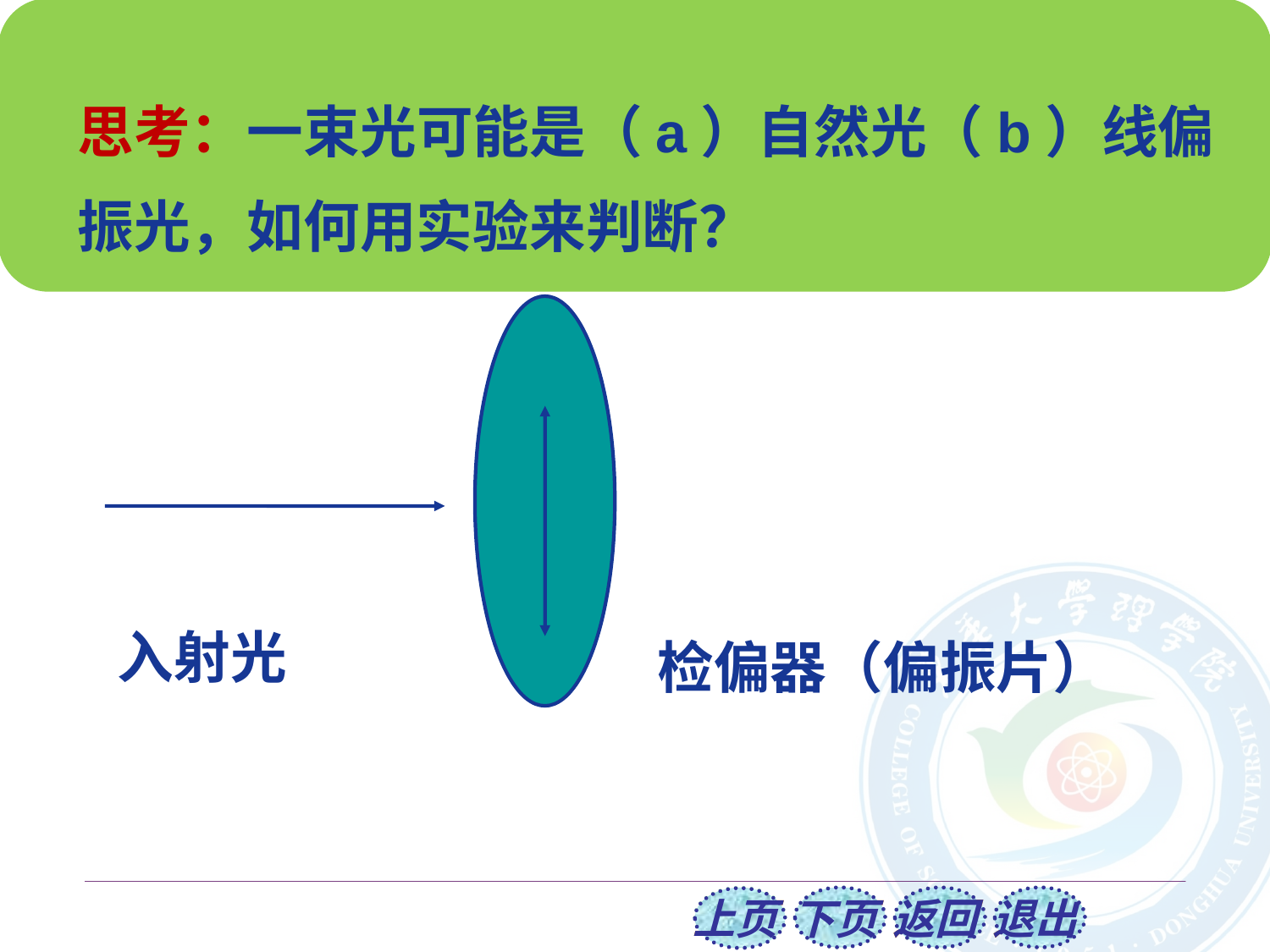

思考：一束光可能是（a）自然光（b）线偏振光，如何用实验来判断？

入射光
检偏器（偏振片）